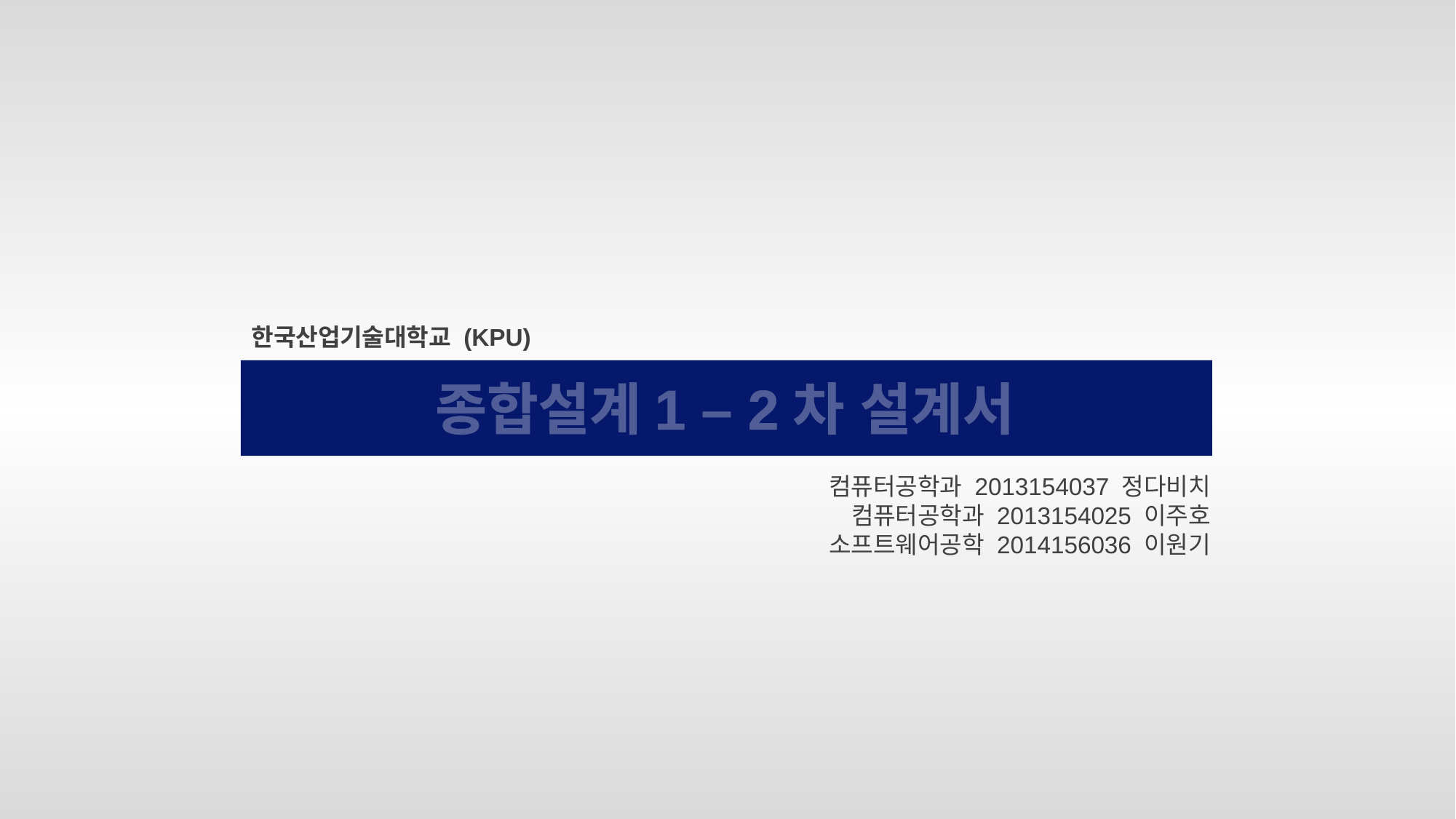

한국산업기술대학교 (KPU)

종합설계1 – 2차 설계서
컴퓨터공학과 2013154037 정다비치
컴퓨터공학과 2013154025 이주호
소프트웨어공학 2014156036 이원기